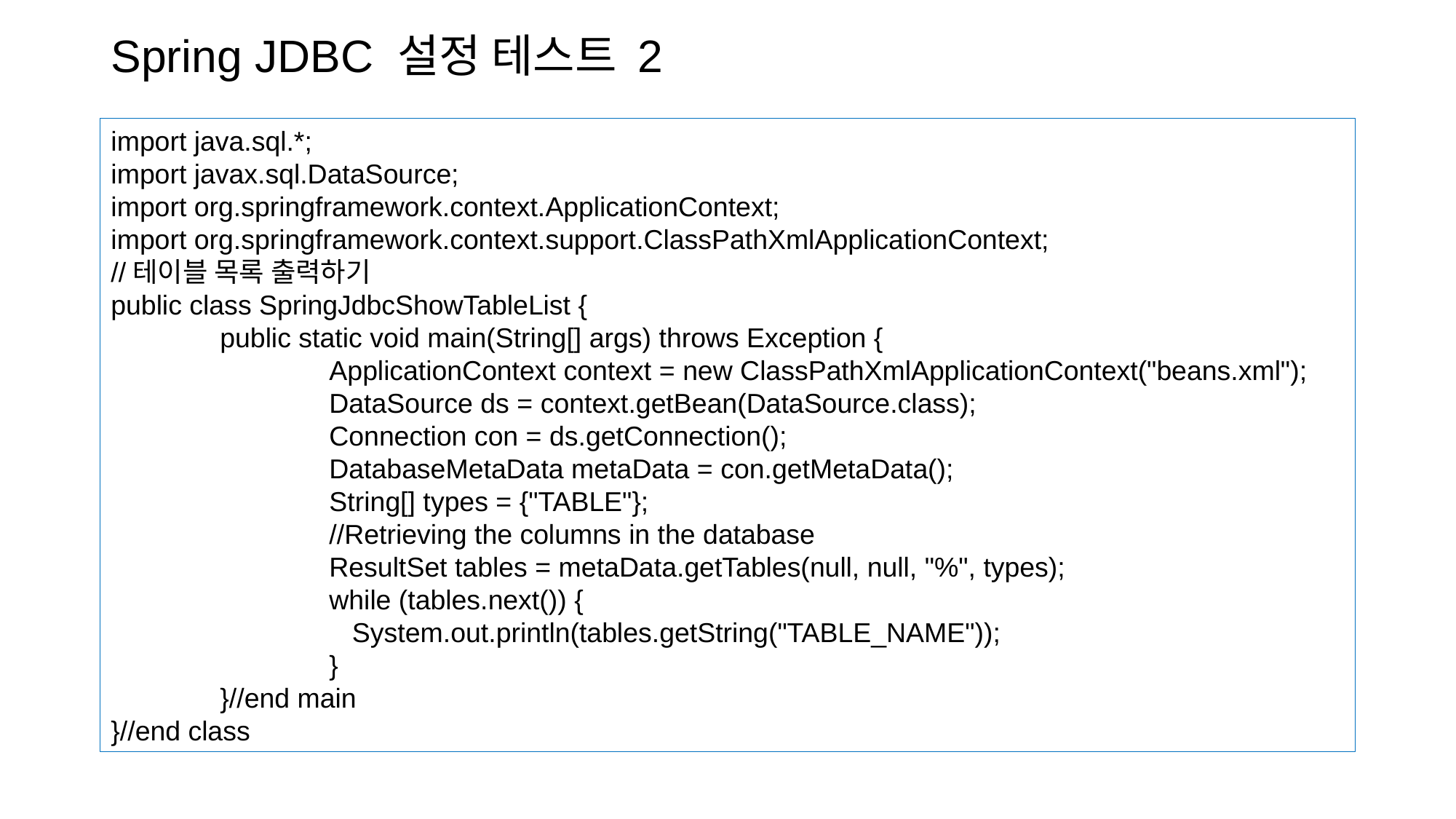

# Spring JDBC 설정 테스트 2

import java.sql.*;
import javax.sql.DataSource;
import org.springframework.context.ApplicationContext;
import org.springframework.context.support.ClassPathXmlApplicationContext;
//테이블 목록 출력하기
public class SpringJdbcShowTableList {
	public static void main(String[] args) throws Exception {
		ApplicationContext context = new ClassPathXmlApplicationContext("beans.xml");
		DataSource ds = context.getBean(DataSource.class);
		Connection con = ds.getConnection();
		DatabaseMetaData metaData = con.getMetaData();
		String[] types = {"TABLE"};
		//Retrieving the columns in the database
		ResultSet tables = metaData.getTables(null, null, "%", types);
		while (tables.next()) {
		   System.out.println(tables.getString("TABLE_NAME"));
		}
	}//end main
}//end class